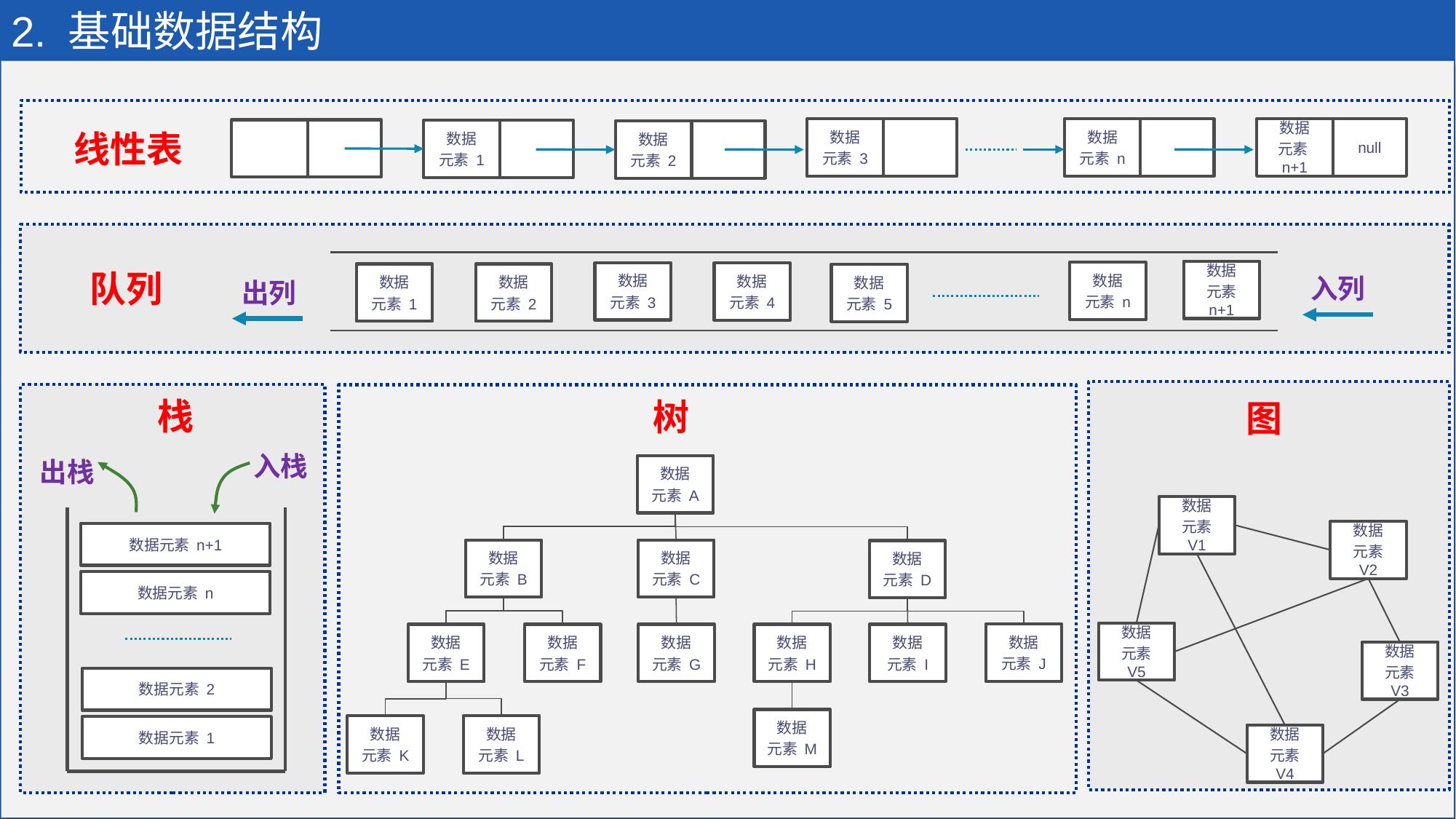

# 2. 基础数据结构

数据
元素 3

数据
元素 n

数据
元素n+1
null

数据
元素 1

线性表
数据
元素 2

队列
数据
元素 n+1
数据
元素 n
数据
元素 3
数据
元素 4
数据
元素 1
数据
元素 2
数据
元素 5
入列
出列

图
数据
元素 V1
数据
元素 V2
数据
元素 V5
数据
元素 V3
数据
元素 V4

栈
入栈
出栈

数据元素 n+1
数据元素 n
数据元素 2
数据元素 1

树
数据
元素 A
数据
元素 B
数据
元素 C
数据
元素 D
数据
元素 J
数据
元素 E
数据
元素 F
数据
元素 G
数据
元素 H
数据
元素 I
数据
元素 M
数据
元素 L
数据
元素 K